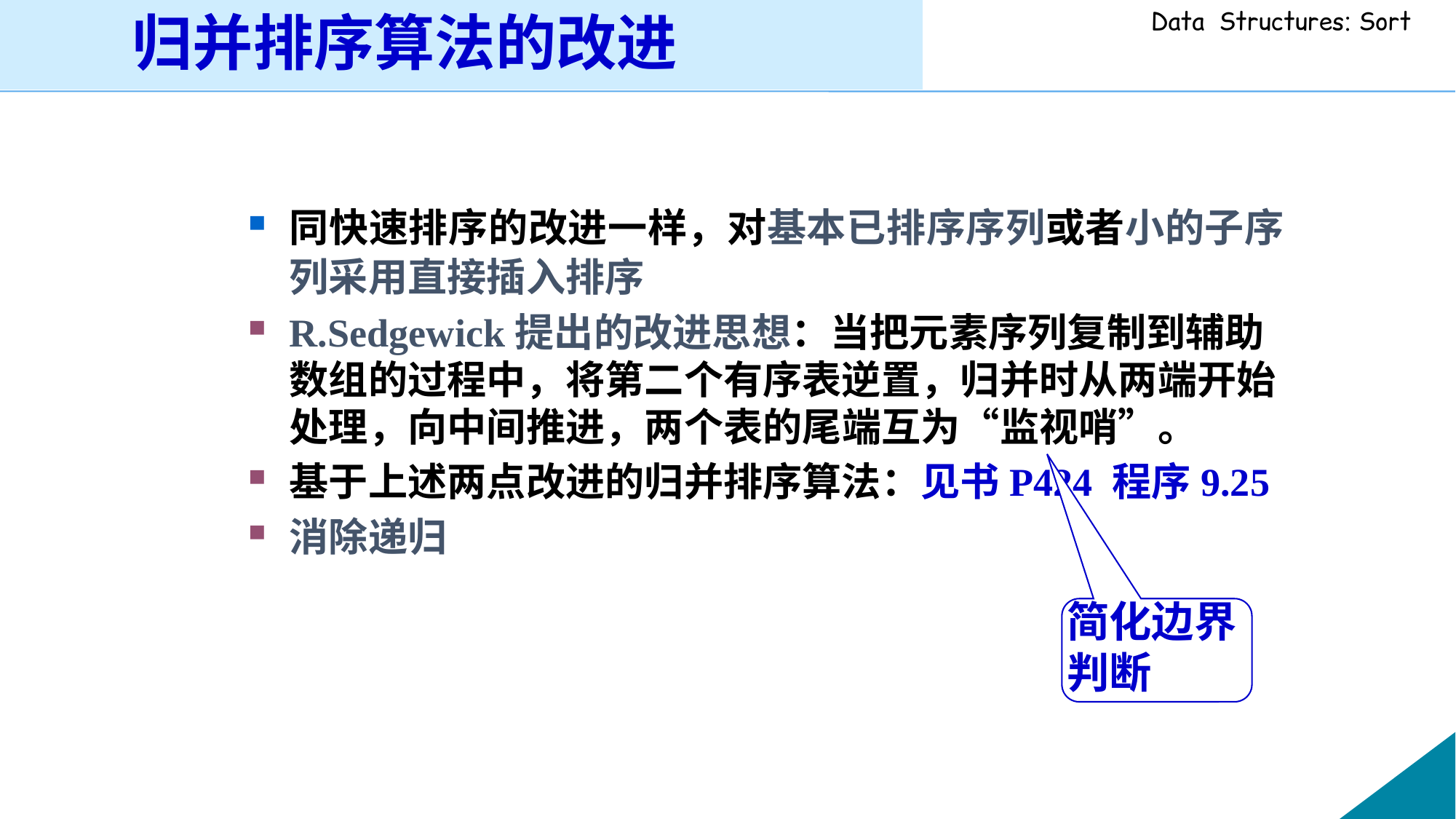

归并排序算法的改进
同快速排序的改进一样，对基本已排序序列或者小的子序列采用直接插入排序
R.Sedgewick提出的改进思想：当把元素序列复制到辅助数组的过程中，将第二个有序表逆置，归并时从两端开始处理，向中间推进，两个表的尾端互为“监视哨”。
基于上述两点改进的归并排序算法：见书P424 程序9.25
消除递归
简化边界判断